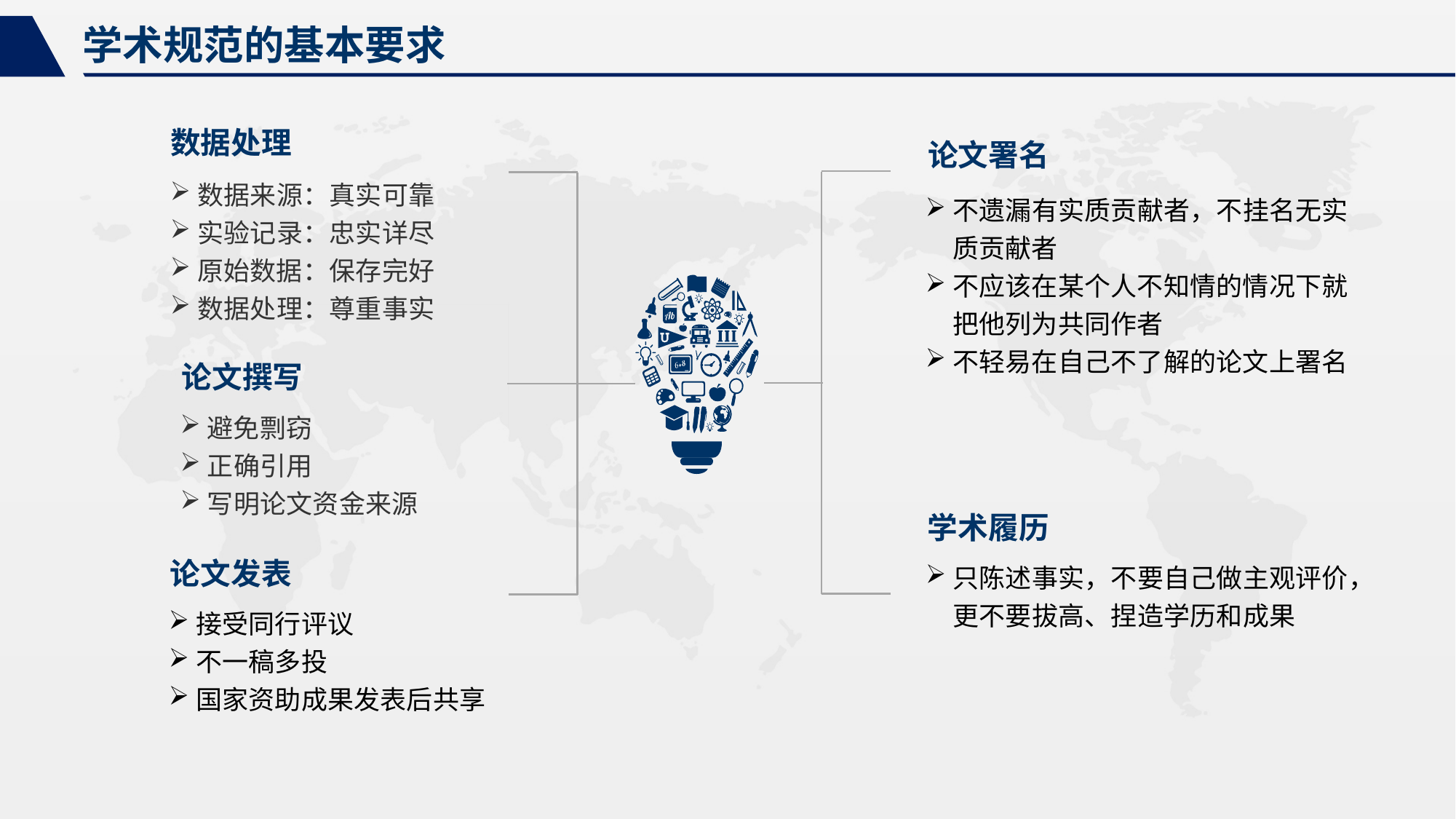

学术规范的基本要求

数据处理
数据来源：真实可靠
实验记录：忠实详尽
原始数据：保存完好
数据处理：尊重事实
论文署名
不遗漏有实质贡献者，不挂名无实质贡献者
不应该在某个人不知情的情况下就把他列为共同作者
不轻易在自己不了解的论文上署名

论文撰写
避免剽窃
正确引用
写明论文资金来源
学术履历
只陈述事实，不要自己做主观评价，更不要拔高、捏造学历和成果
论文发表
接受同行评议
不一稿多投
国家资助成果发表后共享